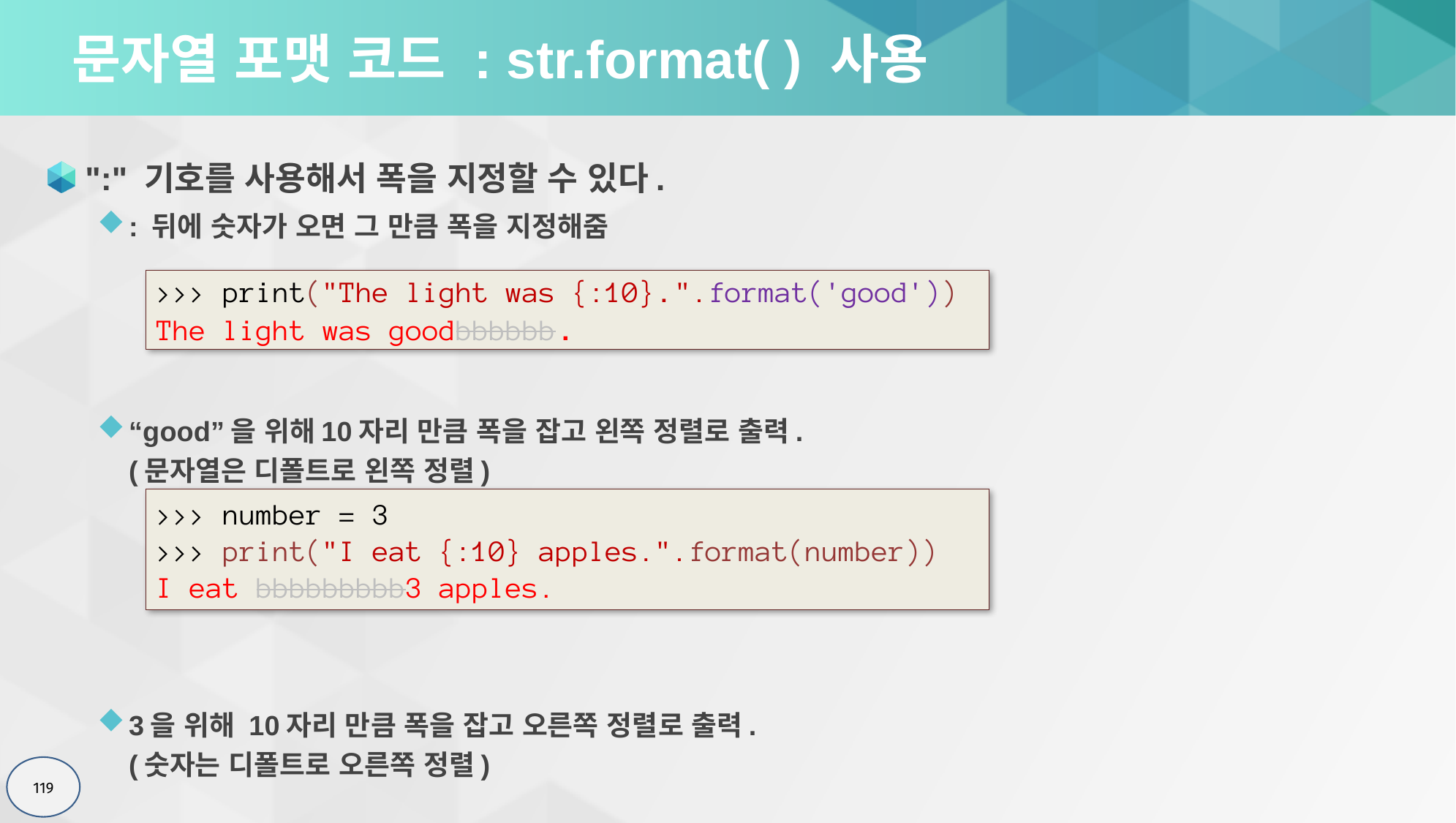

# 문자열 포맷 코드 : str.format( ) 사용
":" 기호를 사용해서 폭을 지정할 수 있다.
: 뒤에 숫자가 오면 그 만큼 폭을 지정해줌

“good”을 위해10자리 만큼 폭을 잡고 왼쪽 정렬로 출력.
(문자열은 디폴트로 왼쪽 정렬)

3을 위해 10자리 만큼 폭을 잡고 오른쪽 정렬로 출력.
(숫자는 디폴트로 오른쪽 정렬)
>>> print("The light was {:10}.".format('good'))
The light was goodbbbbbb.
>>> number = 3
>>> print("I eat {:10} apples.".format(number))
I eat bbbbbbbbb3 apples.